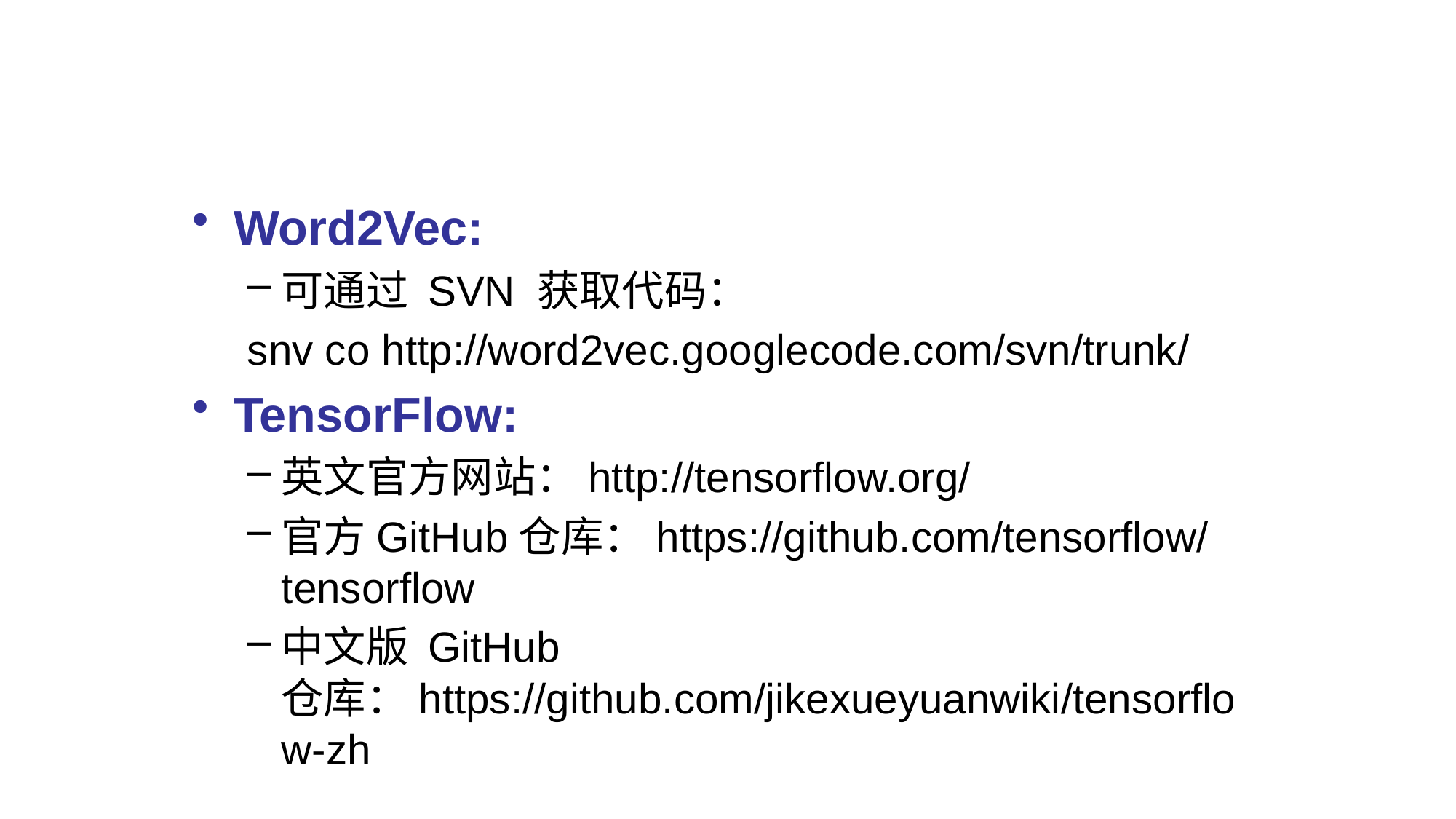

#
Word2Vec:
可通过 SVN 获取代码：
snv co http://word2vec.googlecode.com/svn/trunk/
TensorFlow:
英文官方网站：http://tensorflow.org/
官方GitHub仓库：https://github.com/tensorflow/tensorflow
中文版 GitHub 仓库：https://github.com/jikexueyuanwiki/tensorflow-zh